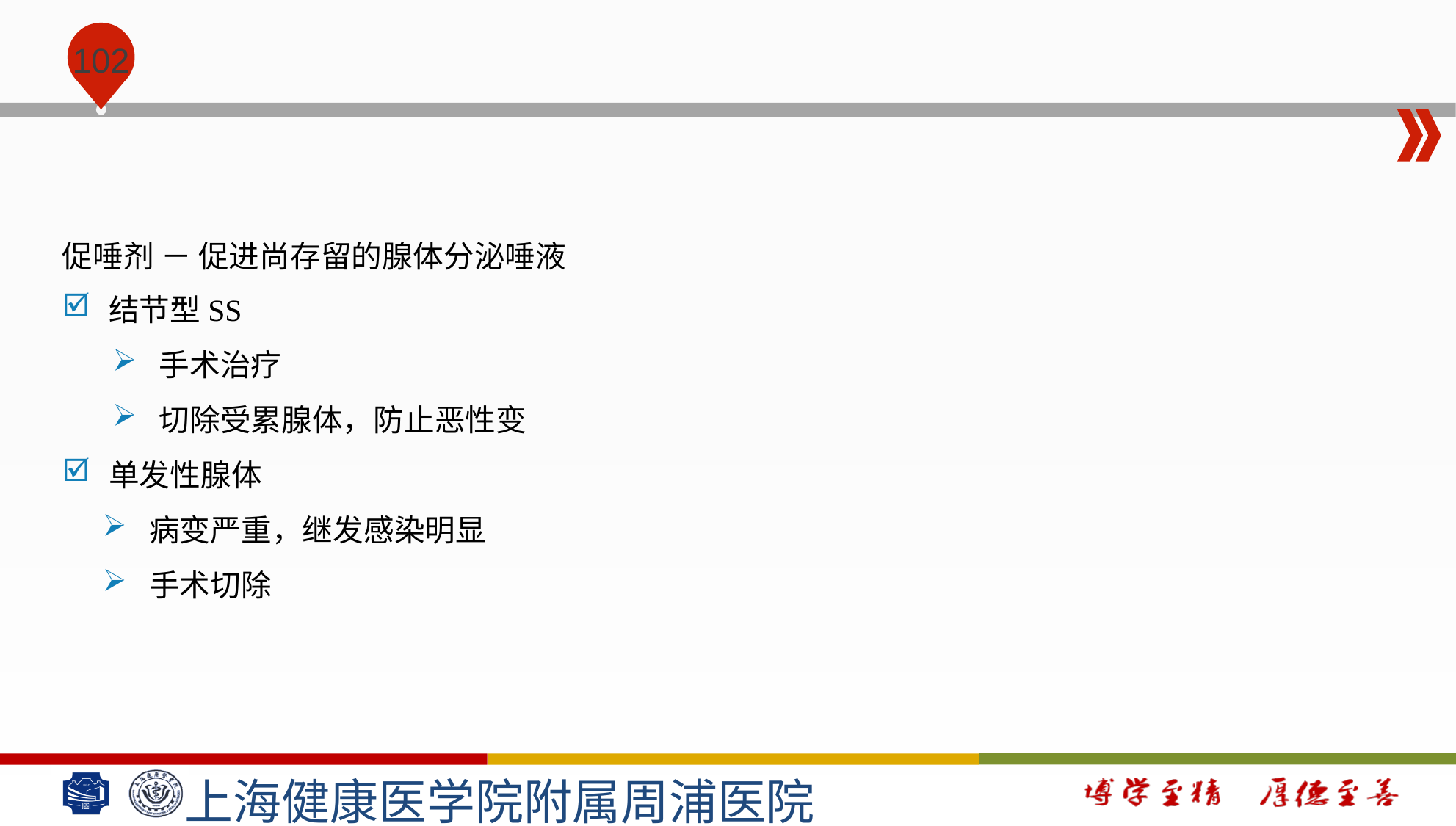

#

促唾剂 － 促进尚存留的腺体分泌唾液
结节型SS
手术治疗
切除受累腺体，防止恶性变
单发性腺体
病变严重，继发感染明显
手术切除